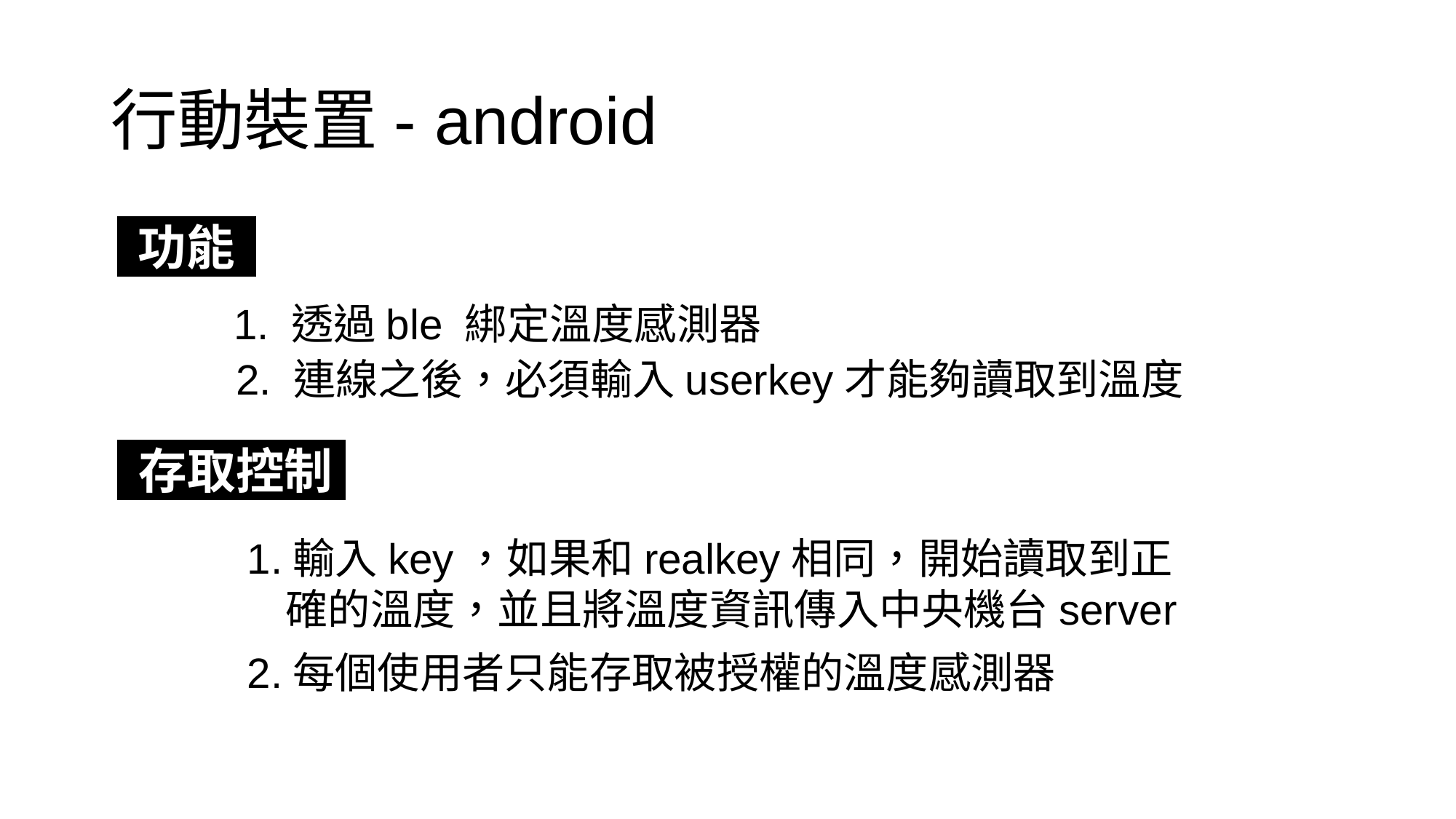

# 行動裝置- android
功能

1. 透過ble 綁定溫度感測器
2. 連線之後，必須輸入userkey才能夠讀取到溫度
存取控制

1.輸入key，如果和realkey相同，開始讀取到正
   確的溫度，並且將溫度資訊傳入中央機台server

2.每個使用者只能存取被授權的溫度感測器